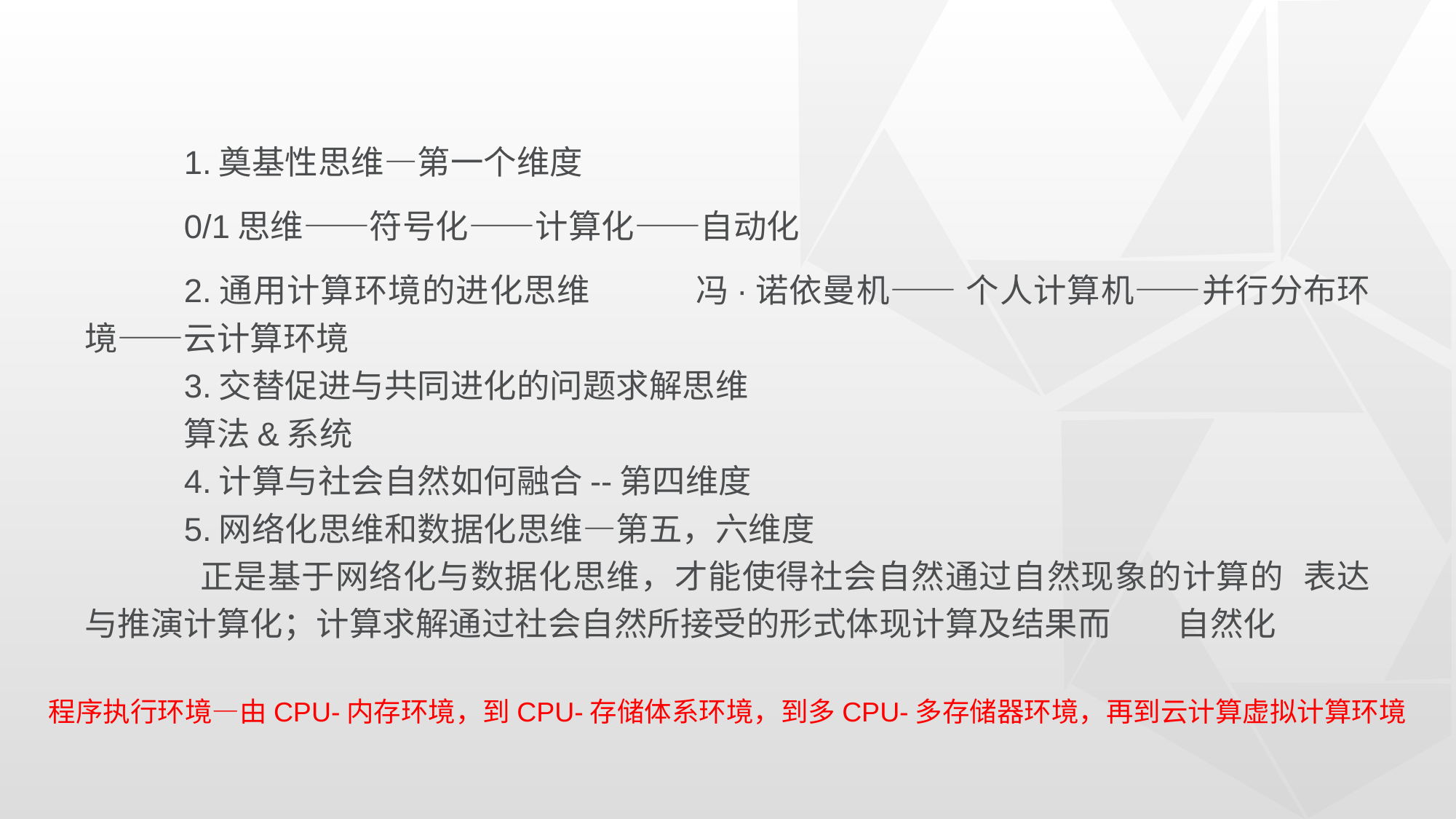

1.奠基性思维—第一个维度
	0/1思维——符号化——计算化——自动化
	2.通用计算环境的进化思维										冯·诺依曼机—— 个人计算机——并行分布环境——云计算环境
	3.交替促进与共同进化的问题求解思维
	算法&系统
	4.计算与社会自然如何融合--第四维度
	5.网络化思维和数据化思维—第五，六维度
	 正是基于网络化与数据化思维，才能使得社会自然通过自然现象的计算的	表达与推演计算化；计算求解通过社会自然所接受的形式体现计算及结果而	自然化

程序执行环境—由CPU-内存环境，到CPU-存储体系环境，到多CPU-多存储器环境，再到云计算虚拟计算环境